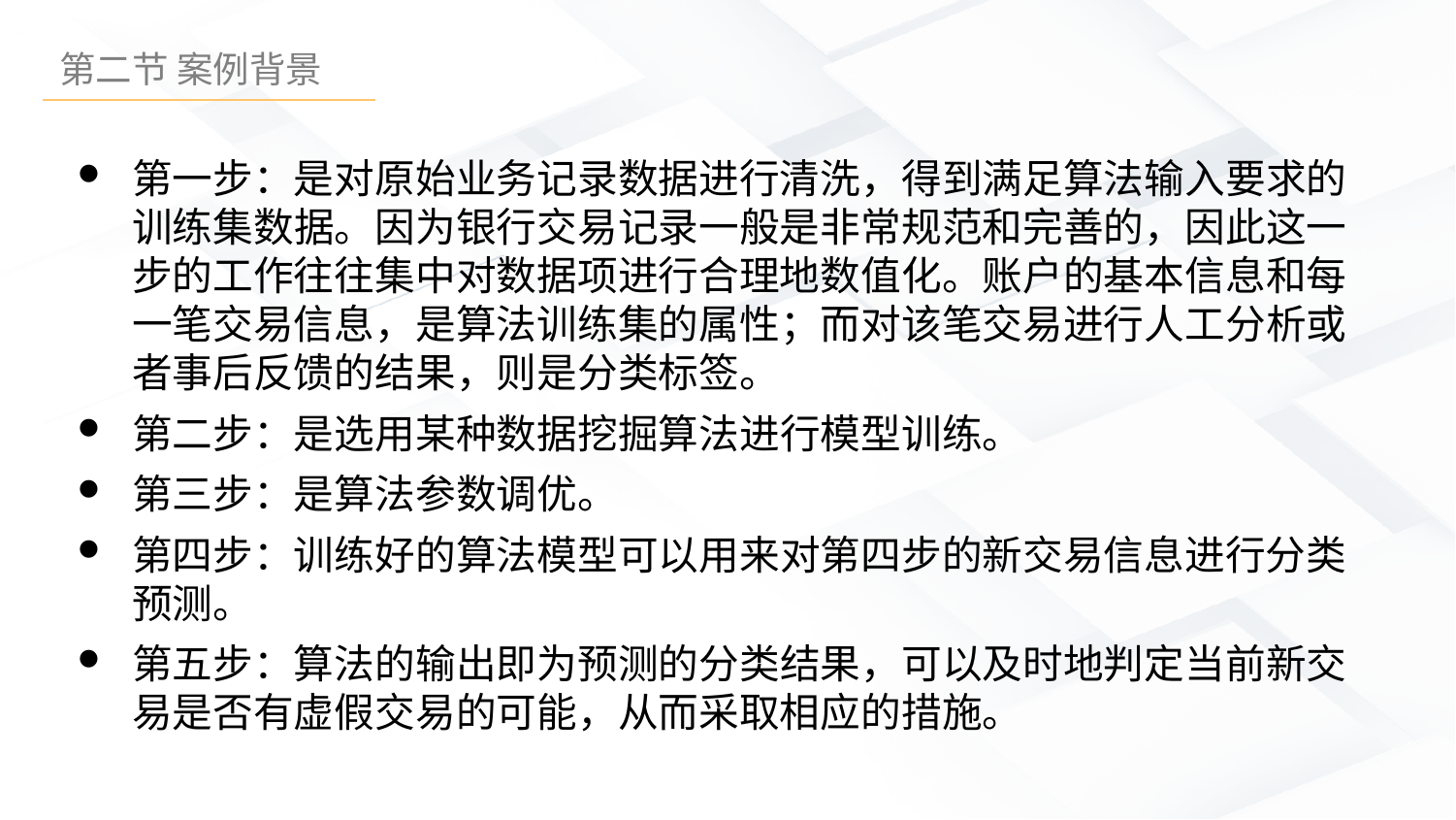

第一步：是对原始业务记录数据进行清洗，得到满足算法输入要求的训练集数据。因为银行交易记录一般是非常规范和完善的，因此这一步的工作往往集中对数据项进行合理地数值化。账户的基本信息和每一笔交易信息，是算法训练集的属性；而对该笔交易进行人工分析或者事后反馈的结果，则是分类标签。
第二步：是选用某种数据挖掘算法进行模型训练。
第三步：是算法参数调优。
第四步：训练好的算法模型可以用来对第四步的新交易信息进行分类预测。
第五步：算法的输出即为预测的分类结果，可以及时地判定当前新交易是否有虚假交易的可能，从而采取相应的措施。